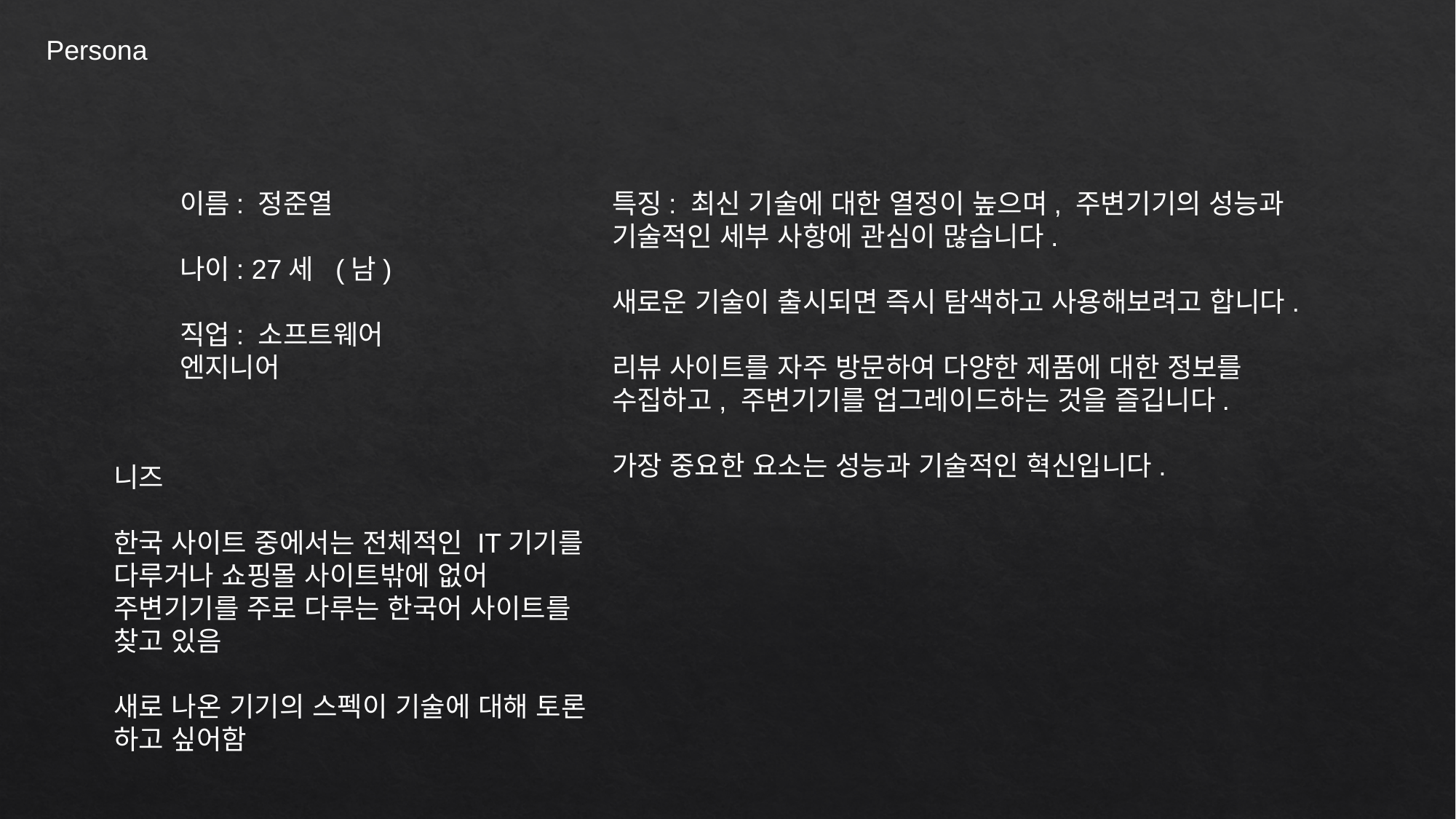

Persona
이름: 정준열

나이: 27세  (남)

직업: 소프트웨어 엔지니어
특징: 최신 기술에 대한 열정이 높으며, 주변기기의 성능과 기술적인 세부 사항에 관심이 많습니다.

새로운 기술이 출시되면 즉시 탐색하고 사용해보려고 합니다.

리뷰 사이트를 자주 방문하여 다양한 제품에 대한 정보를 수집하고, 주변기기를 업그레이드하는 것을 즐깁니다.

가장 중요한 요소는 성능과 기술적인 혁신입니다.

니즈

한국 사이트 중에서는 전체적인 IT기기를 다루거나 쇼핑몰 사이트밖에 없어 주변기기를 주로 다루는 한국어 사이트를 찾고 있음

새로 나온 기기의 스펙이 기술에 대해 토론 하고 싶어함